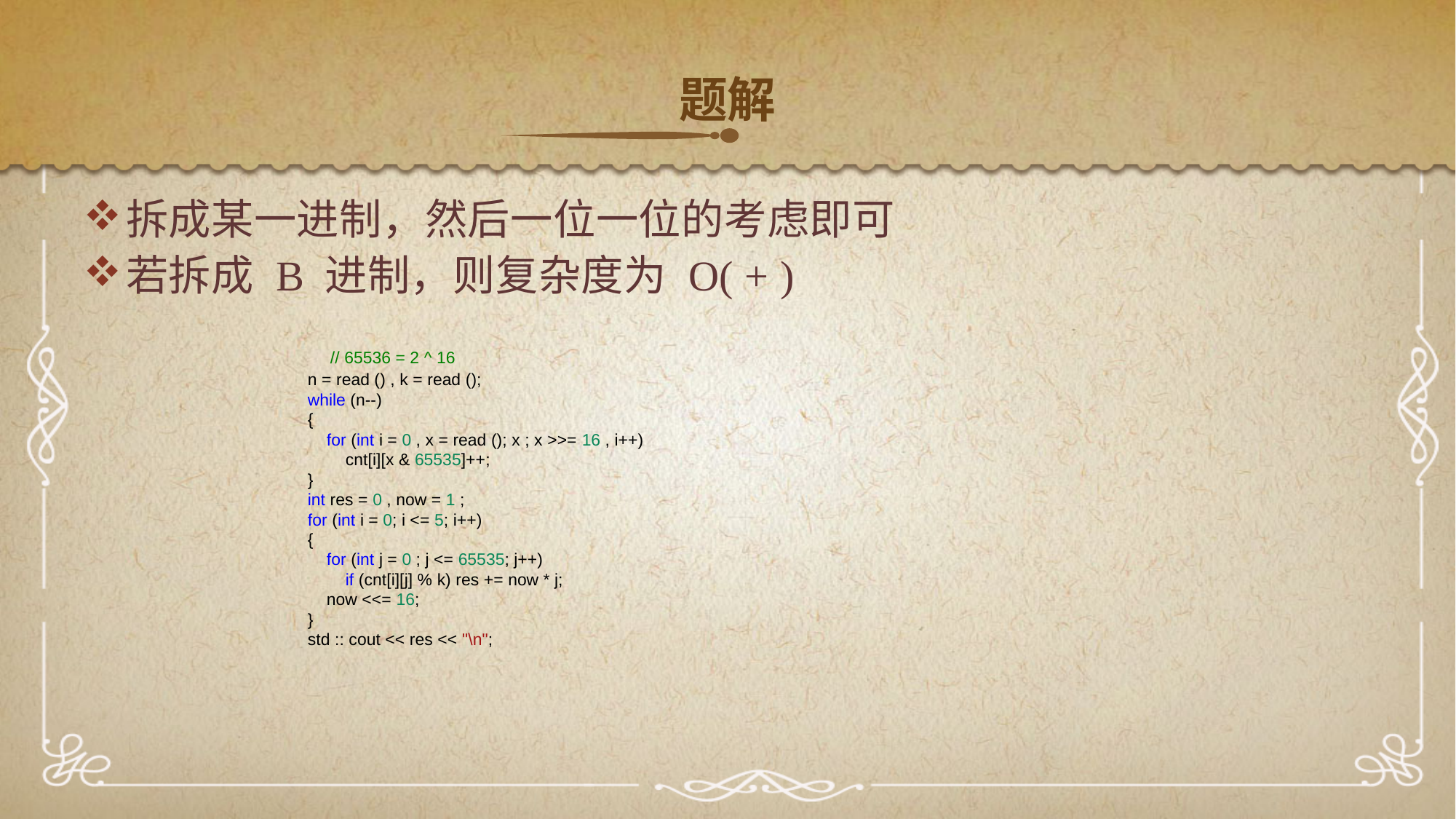

题解
拆成某一进制，然后一位一位的考虑即可
若拆成 B 进制，则复杂度为 O( + )

      // 65536 = 2 ^ 16
    n = read () , k = read ();
    while (n--)
    {
        for (int i = 0 , x = read (); x ; x >>= 16 , i++)
            cnt[i][x & 65535]++;
    }
    int res = 0 , now = 1 ;
    for (int i = 0; i <= 5; i++)
    {
        for (int j = 0 ; j <= 65535; j++)
            if (cnt[i][j] % k) res += now * j;
        now <<= 16;
    }
    std :: cout << res << "\n";